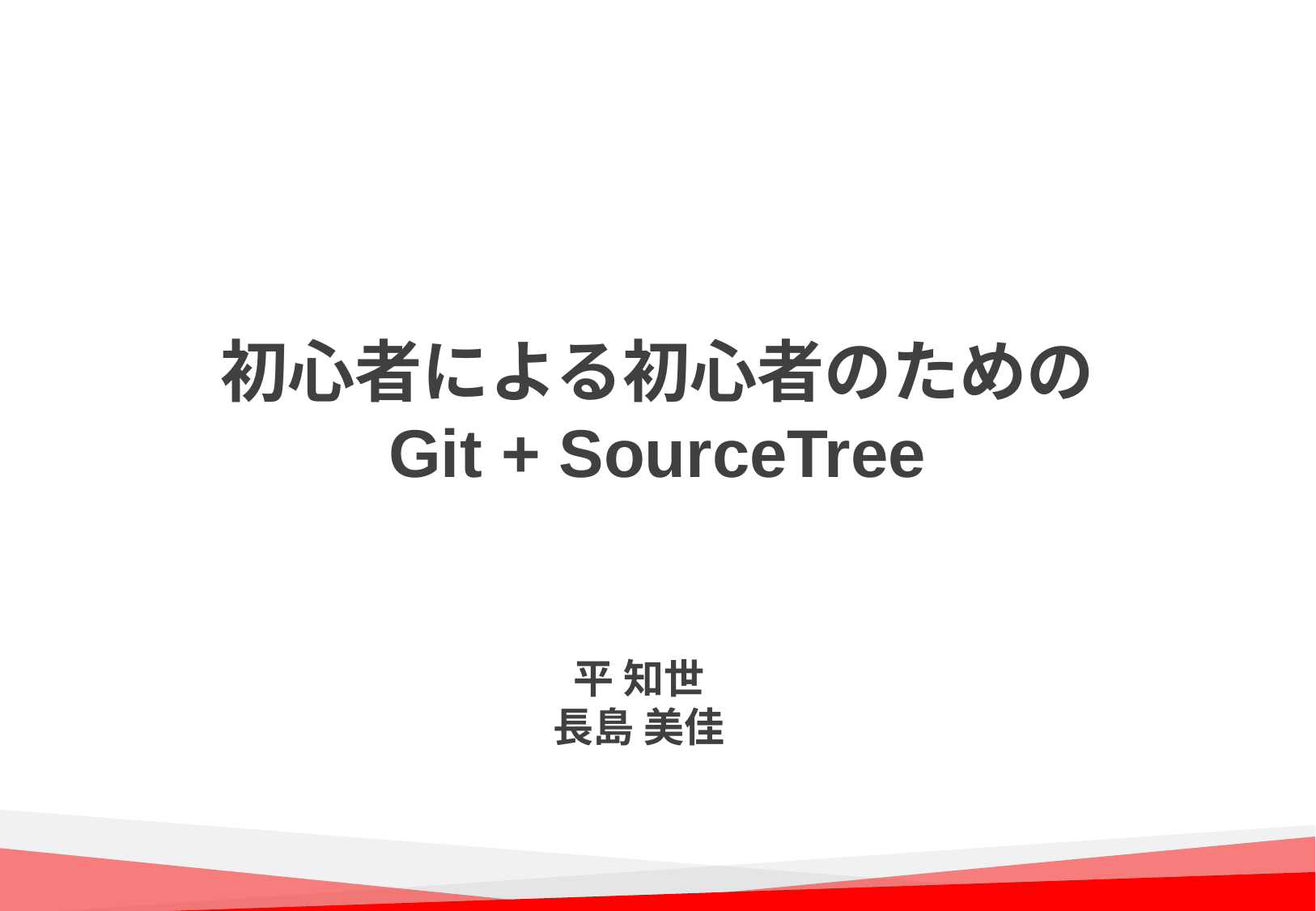

# 初心者による初心者のための Git + SourceTree
平 知世
長島 美佳